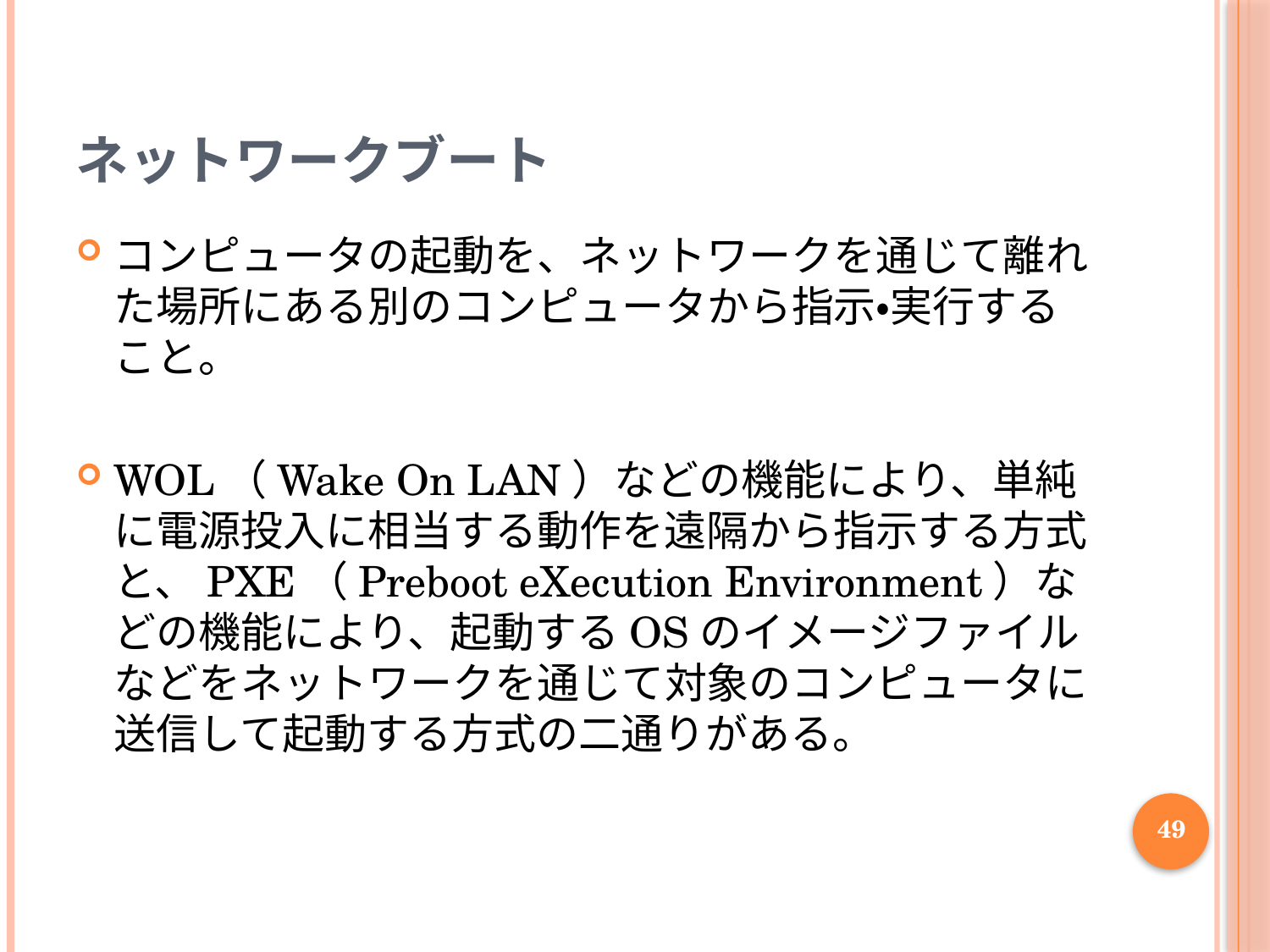

# ネットワークブート
コンピュータの起動を、ネットワークを通じて離れた場所にある別のコンピュータから指示・実行すること。

WOL（Wake On LAN）などの機能により、単純に電源投入に相当する動作を遠隔から指示する方式と、PXE（Preboot eXecution Environment）などの機能により、起動するOSのイメージファイルなどをネットワークを通じて対象のコンピュータに送信して起動する方式の二通りがある。
49